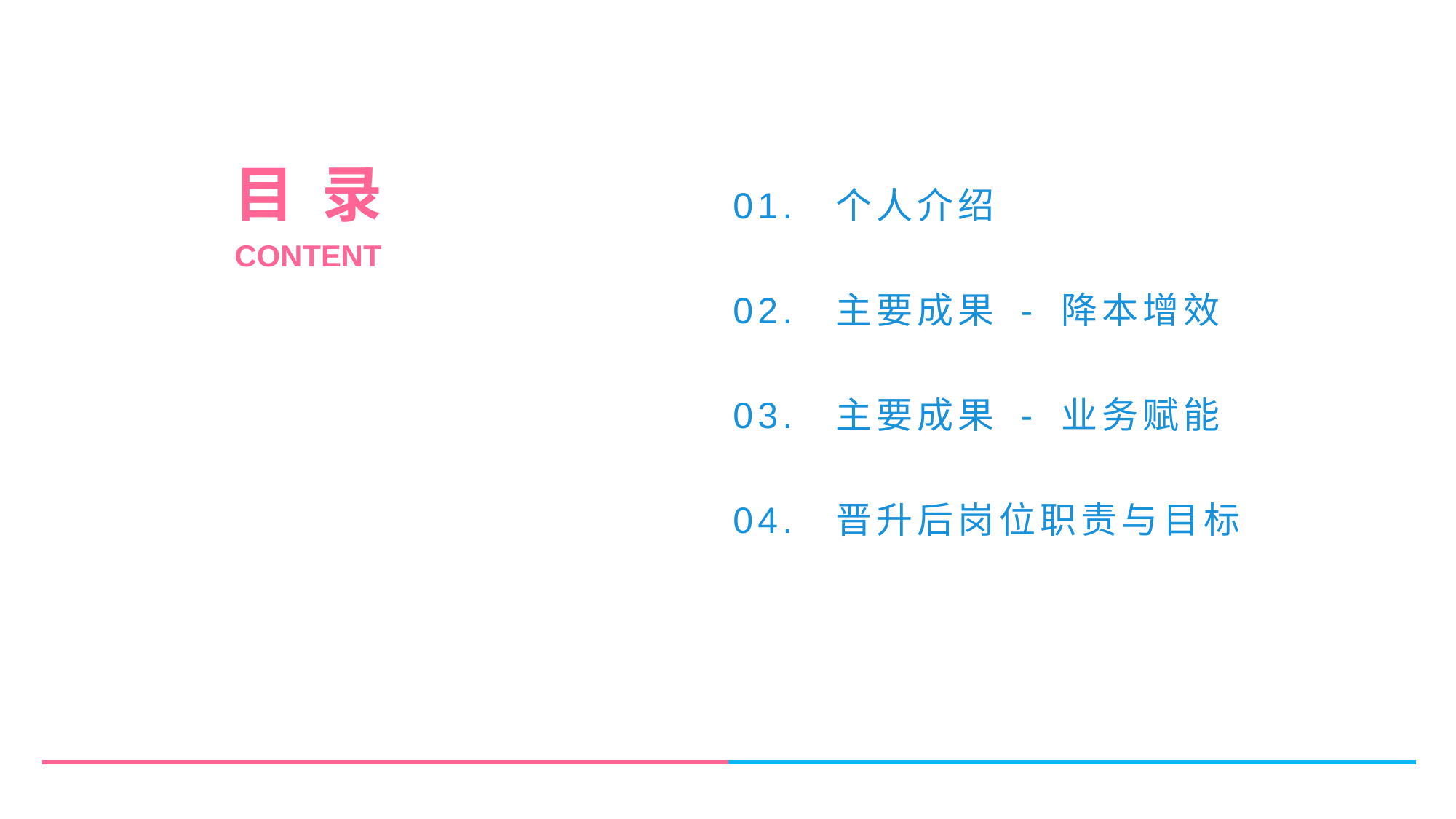

01.  个人介绍

02.  主要成果 - 降本增效

03.  主要成果 - 业务赋能

04.  晋升后岗位职责与目标